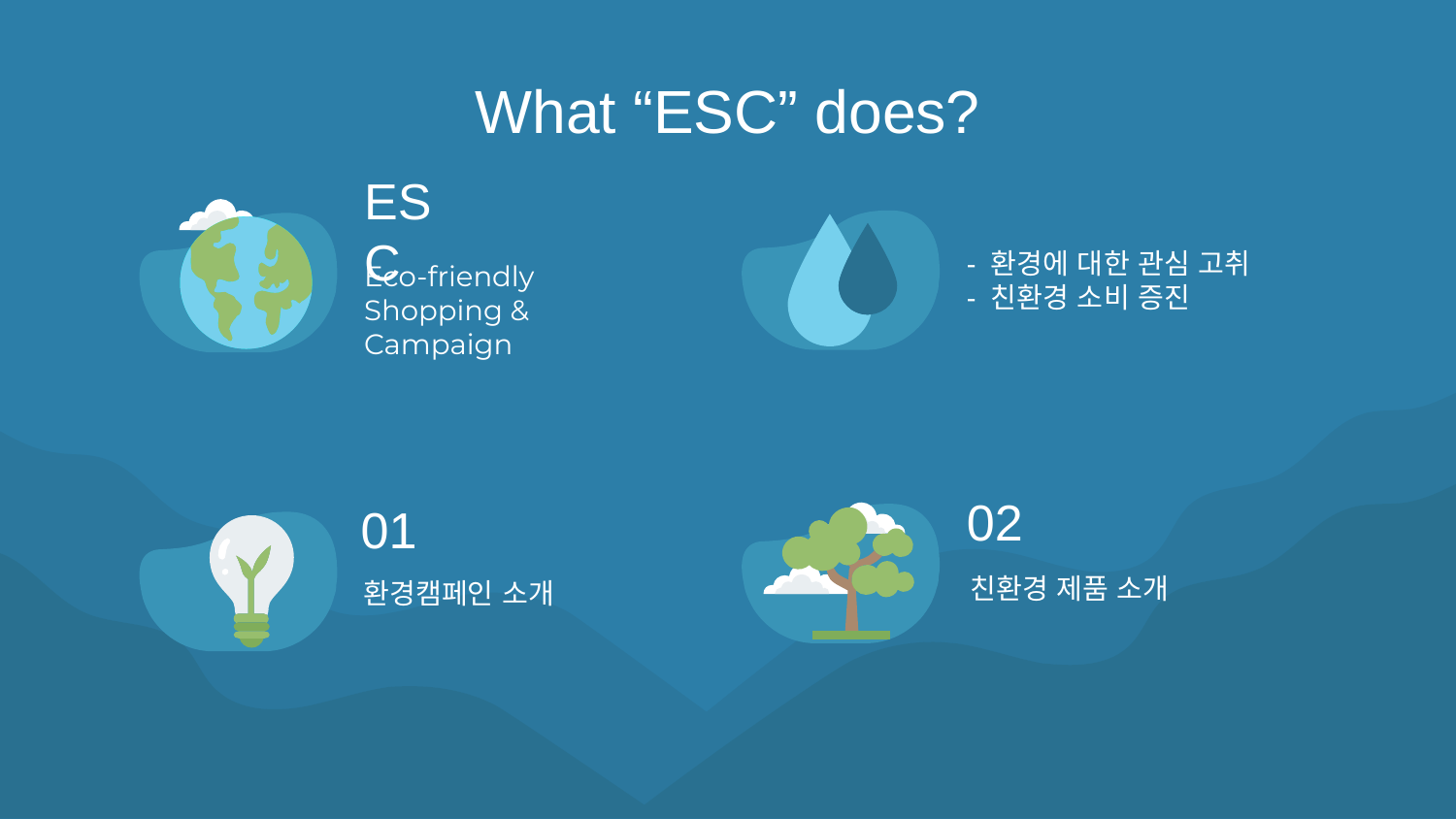

# What “ESC” does?

ESC

Eco-friendly
Shopping &
Campaign
- 환경에 대한 관심 고취
- 친환경 소비 증진

02

01

친환경 제품 소개
환경캠페인 소개